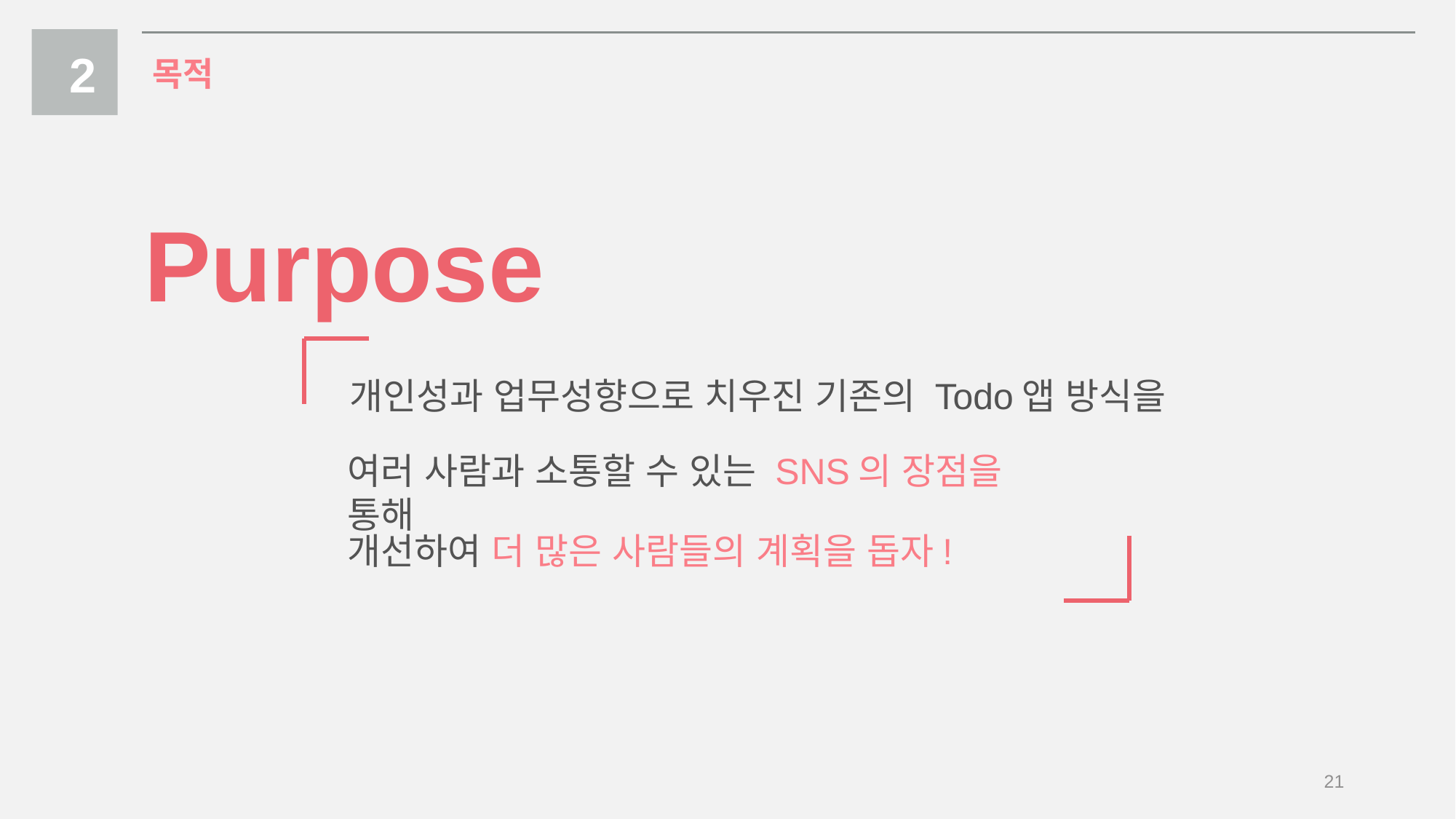

2
목적
Purpose

개인성과 업무성향으로 치우진 기존의 Todo앱 방식을
여러 사람과 소통할 수 있는 SNS의 장점을 통해
개선하여 더 많은 사람들의 계획을 돕자!

21